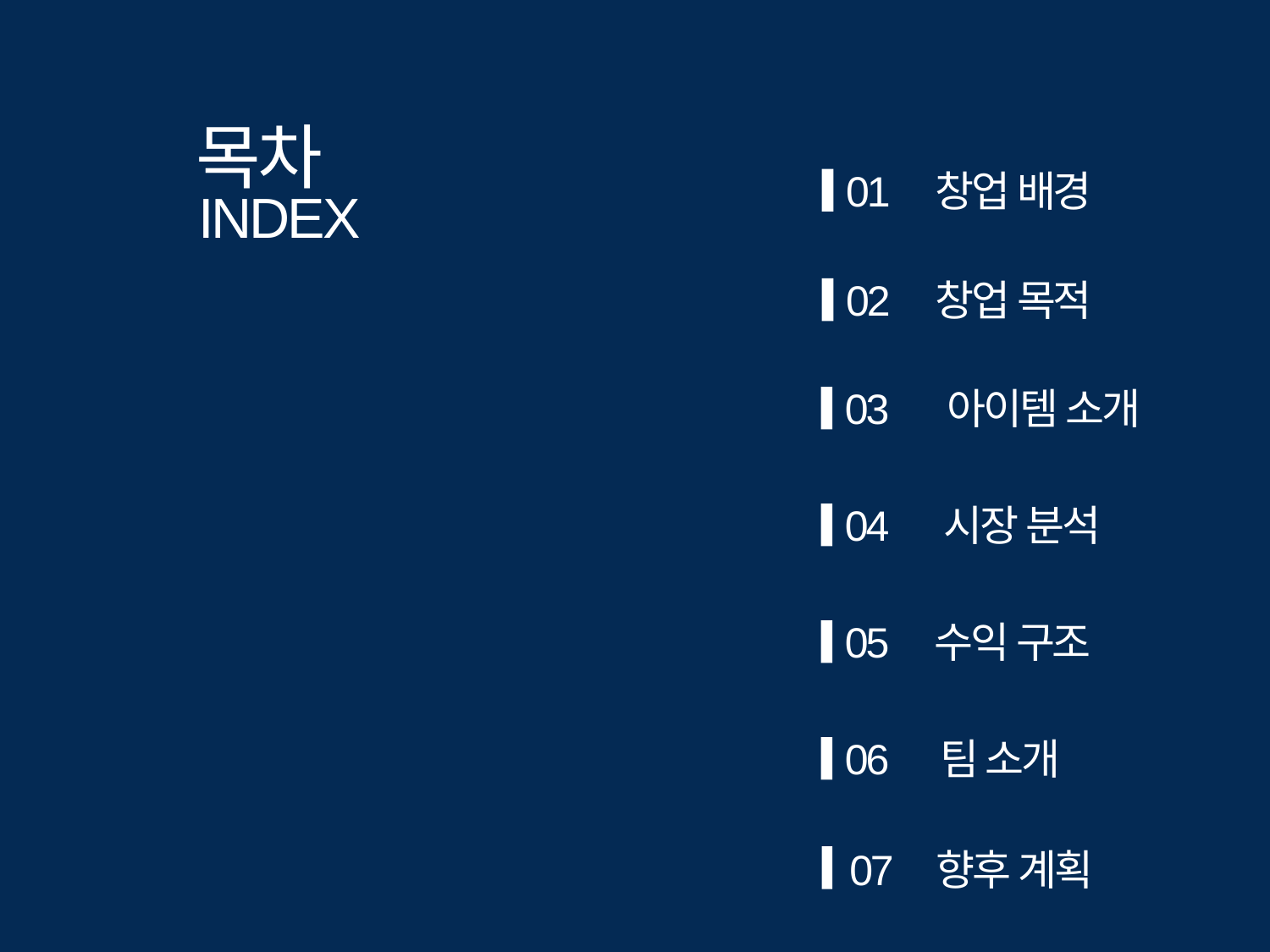

목차
INDEX
01
창업 배경

02
창업 목적

03
아이템 소개

04
시장 분석

05
수익 구조

06
팀 소개

07
향후 계획